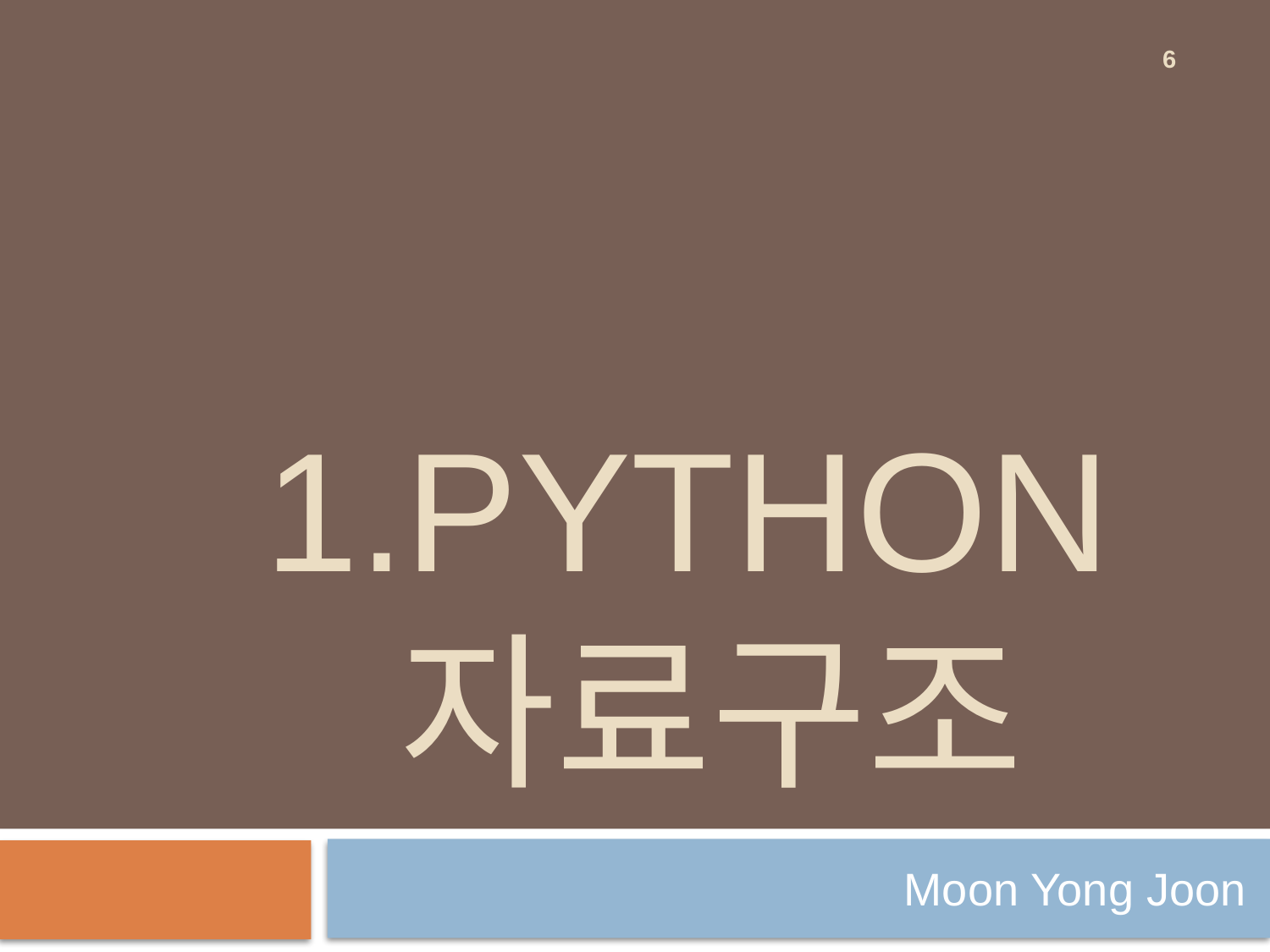

6
# 1.Python 자료구조
Moon Yong Joon